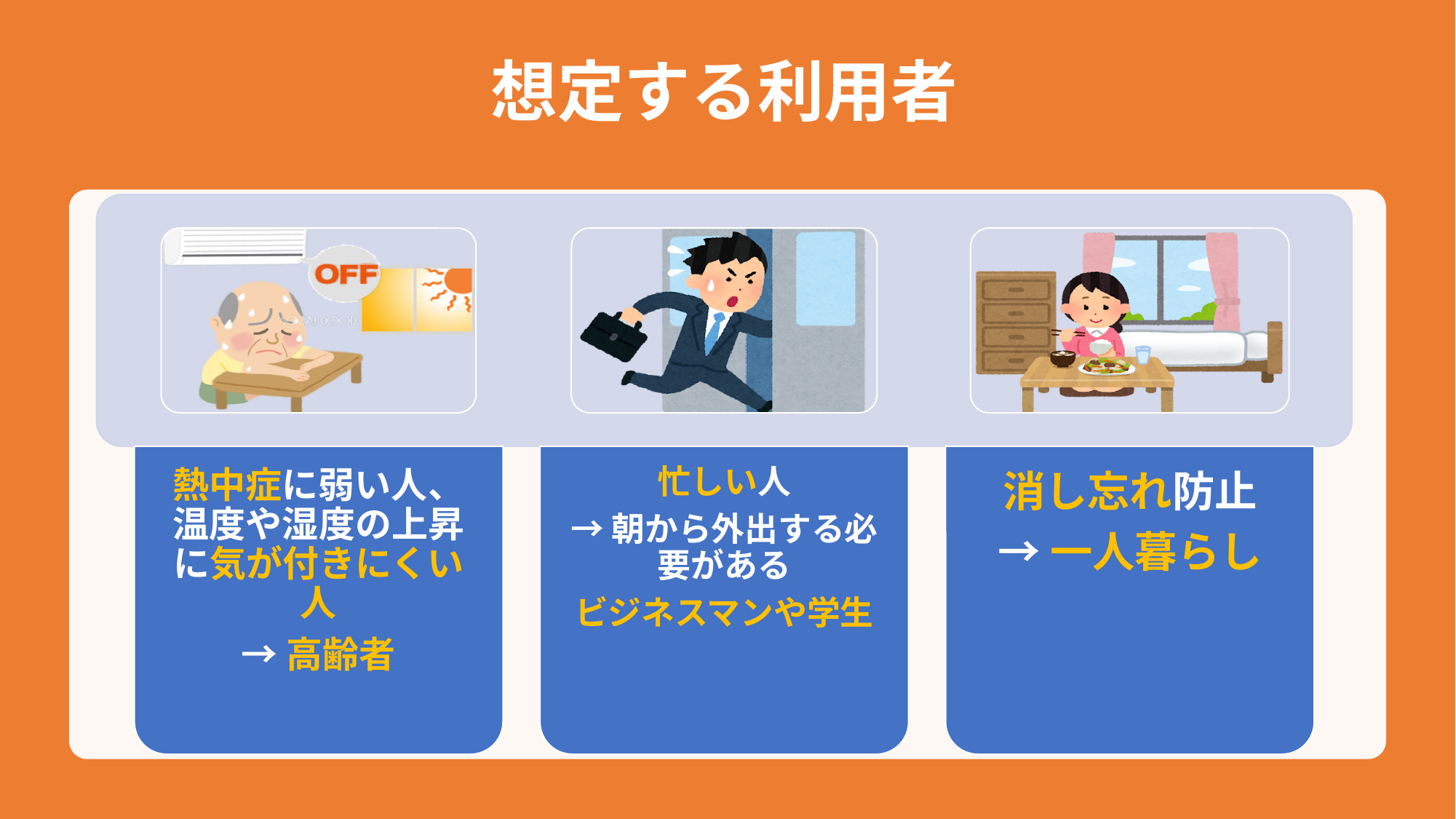

# 想定する利用者

熱中症に弱い人、温度や湿度の上昇に気が付きにくい人
→高齢者
忙しい人
→朝から外出する必要がある
ビジネスマンや学生
消し忘れ防止
→一人暮らし